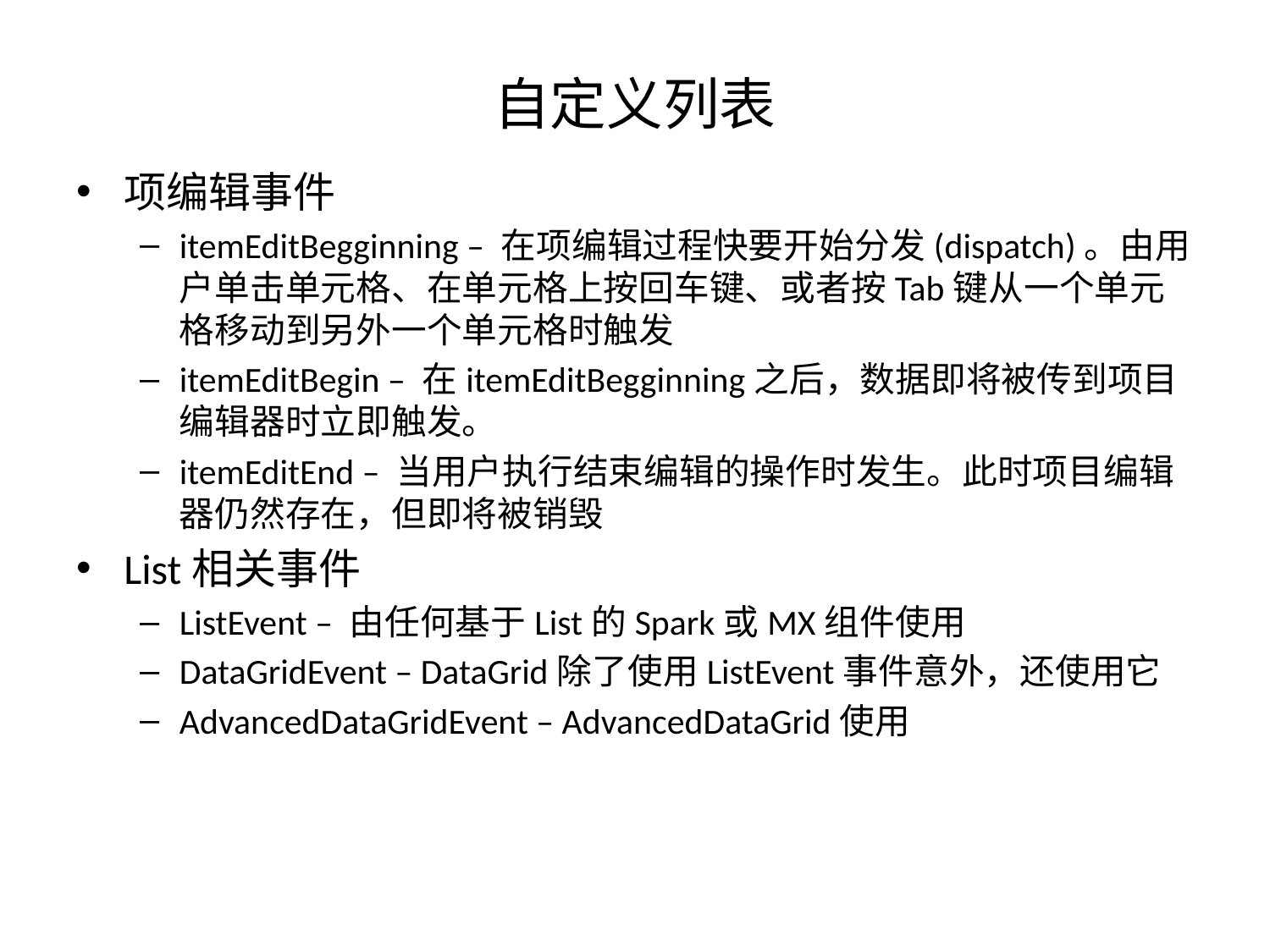

# 自定义列表
项编辑事件
itemEditBegginning – 在项编辑过程快要开始分发(dispatch)。由用户单击单元格、在单元格上按回车键、或者按Tab键从一个单元格移动到另外一个单元格时触发
itemEditBegin – 在itemEditBegginning之后，数据即将被传到项目编辑器时立即触发。
itemEditEnd – 当用户执行结束编辑的操作时发生。此时项目编辑器仍然存在，但即将被销毁
List相关事件
ListEvent – 由任何基于List的Spark或MX组件使用
DataGridEvent – DataGrid除了使用ListEvent事件意外，还使用它
AdvancedDataGridEvent – AdvancedDataGrid使用